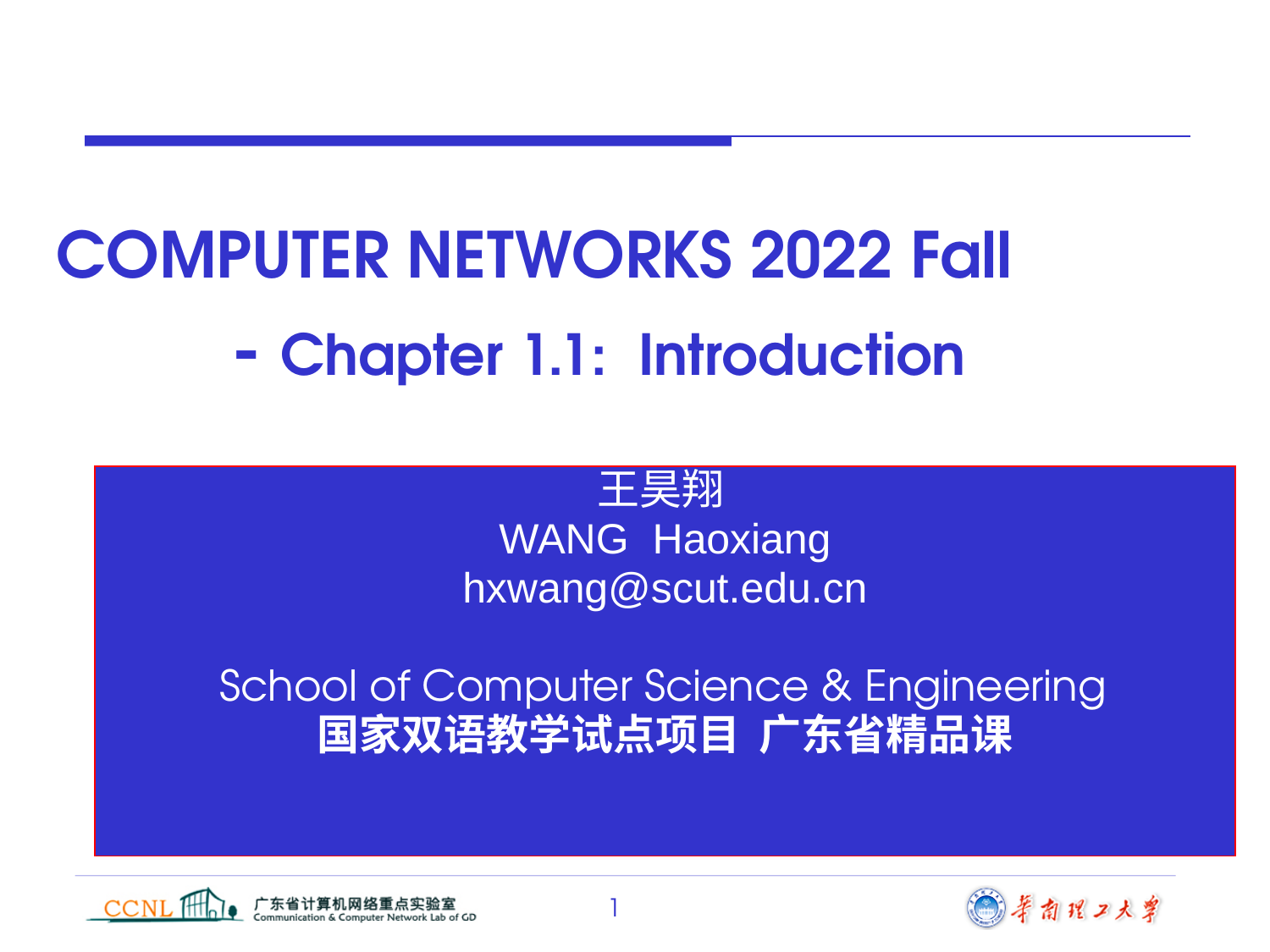

COMPUTER NETWORKS 2022 Fall
		- Chapter 1.1:  Introduction
王昊翔
WANG  Haoxiang
hxwang@scut.edu.cn

 School of Computer Science & Engineering
国家双语教学试点项目  广东省精品课